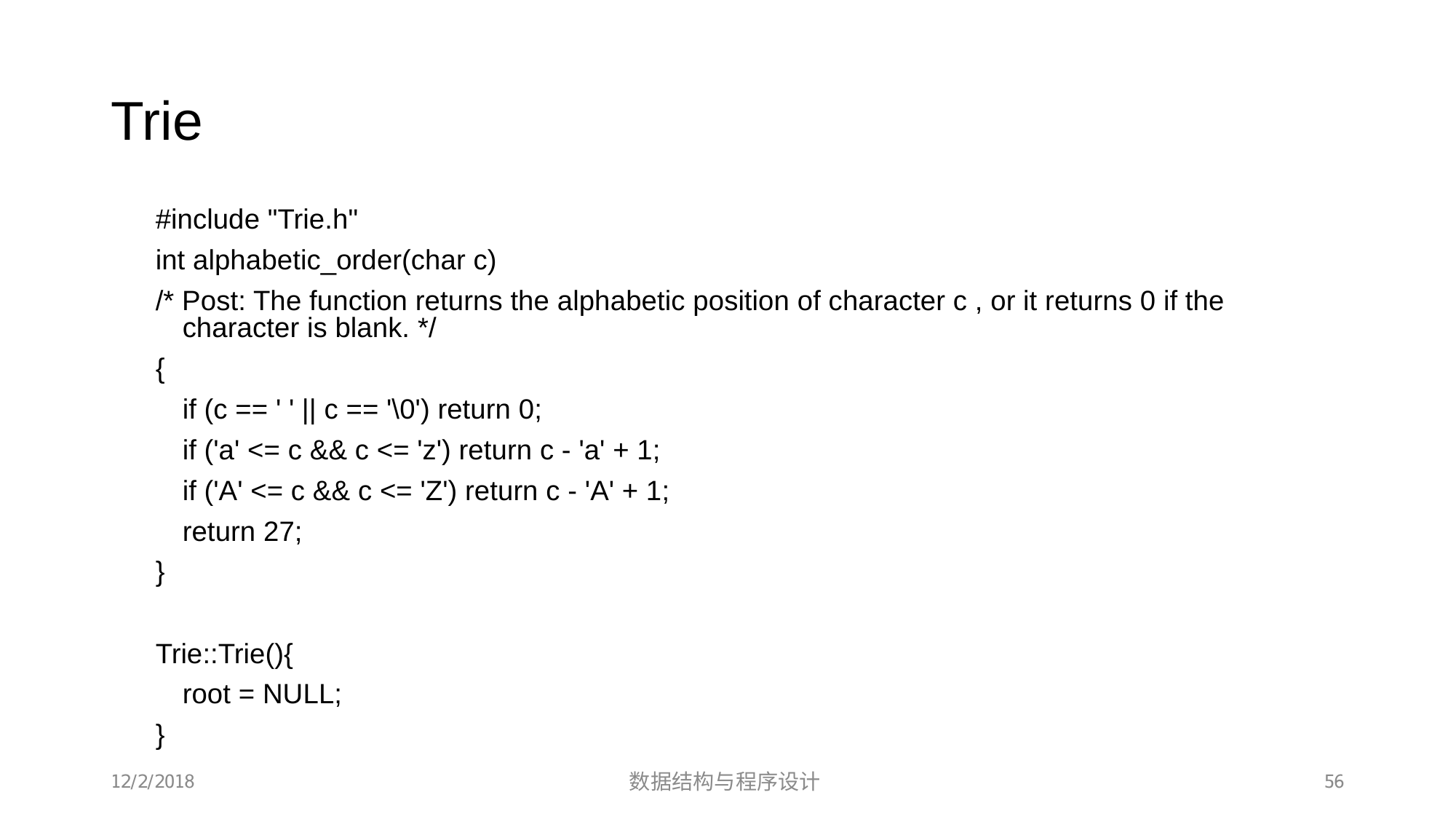

# Trie
#include "Trie.h"
int alphabetic_order(char c)
/* Post: The function returns the alphabetic position of character c , or it returns 0 if the character is blank. */
{
	if (c == ' ' || c == '\0') return 0;
	if ('a' <= c && c <= 'z') return c - 'a' + 1;
	if ('A' <= c && c <= 'Z') return c - 'A' + 1;
	return 27;
}

Trie::Trie(){
	root = NULL;
}

12/2/2018
数据结构与程序设计
56